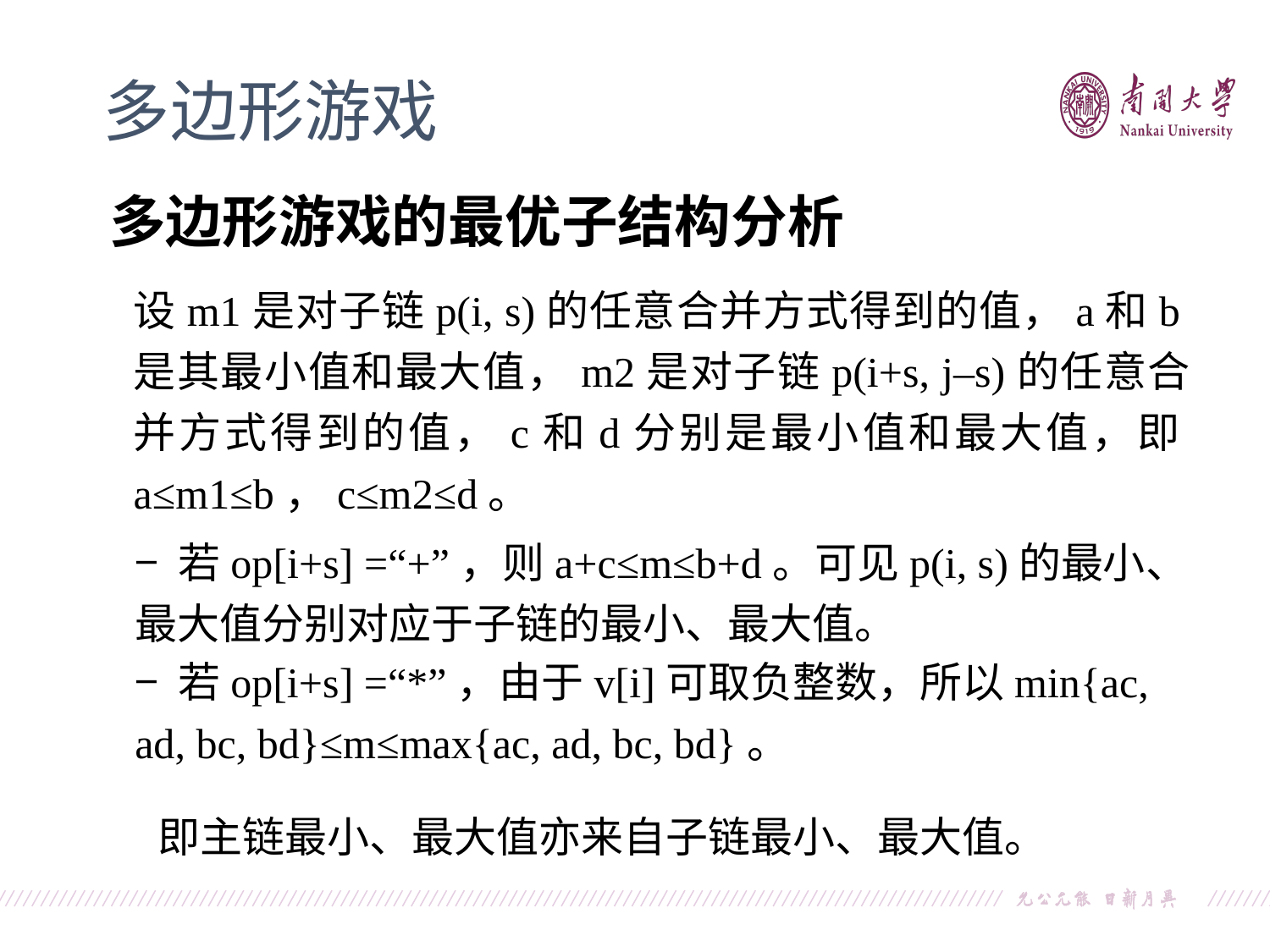

多边形游戏
多边形游戏的最优子结构分析
设m1是对子链p(i, s)的任意合并方式得到的值，a和b是其最小值和最大值，m2是对子链p(i+s, j–s)的任意合并方式得到的值，c和d分别是最小值和最大值，即a≤m1≤b，c≤m2≤d。
− 若op[i+s] =“+”，则a+c≤m≤b+d。可见p(i, s)的最小、最大值分别对应于子链的最小、最大值。
− 若op[i+s] =“*”，由于v[i]可取负整数，所以min{ac, ad, bc, bd}≤m≤max{ac, ad, bc, bd}。
即主链最小、最大值亦来自子链最小、最大值。